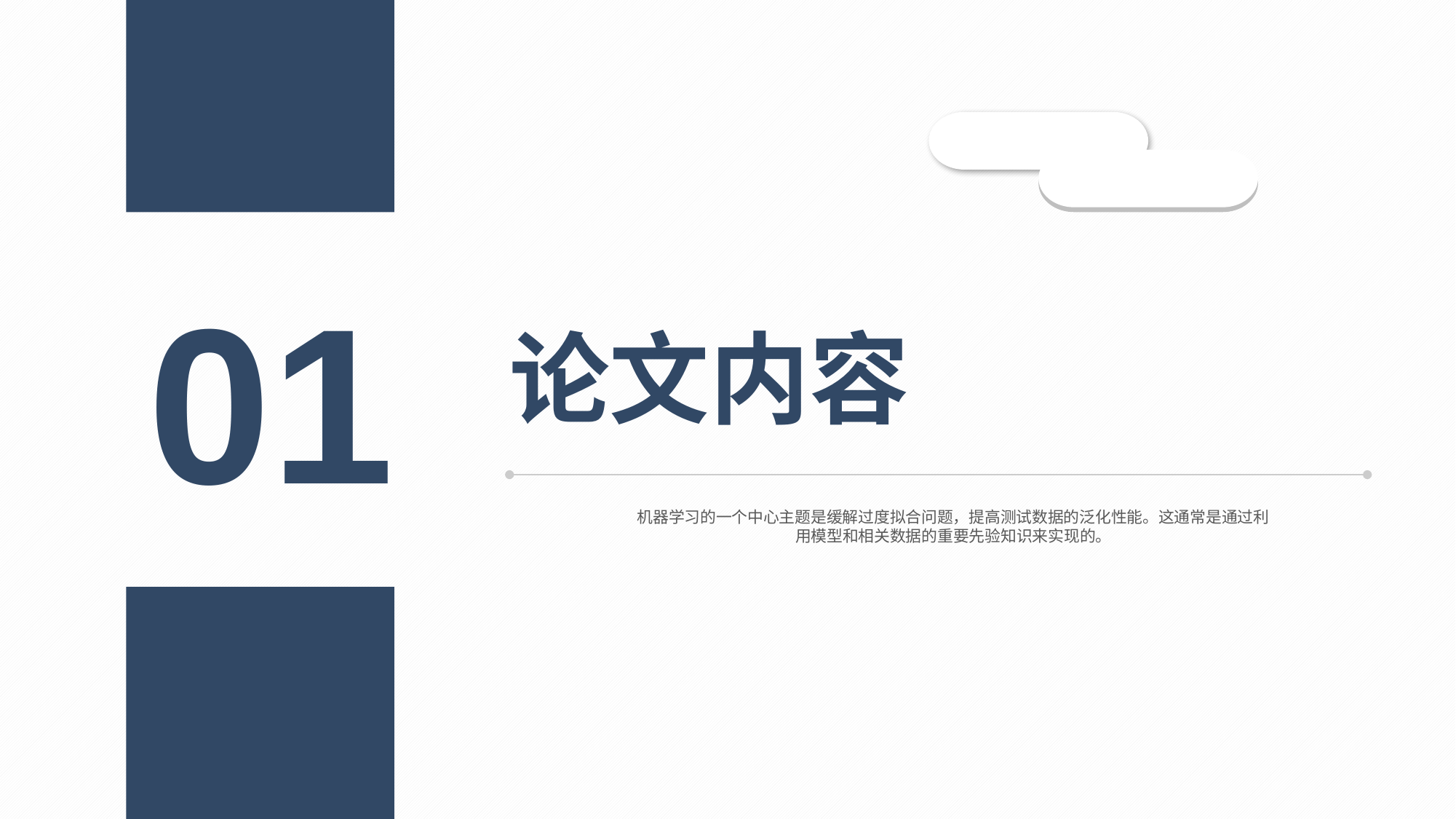

01
论文内容
机器学习的一个中心主题是缓解过度拟合问题，提高测试数据的泛化性能。这通常是通过利用模型和相关数据的重要先验知识来实现的。